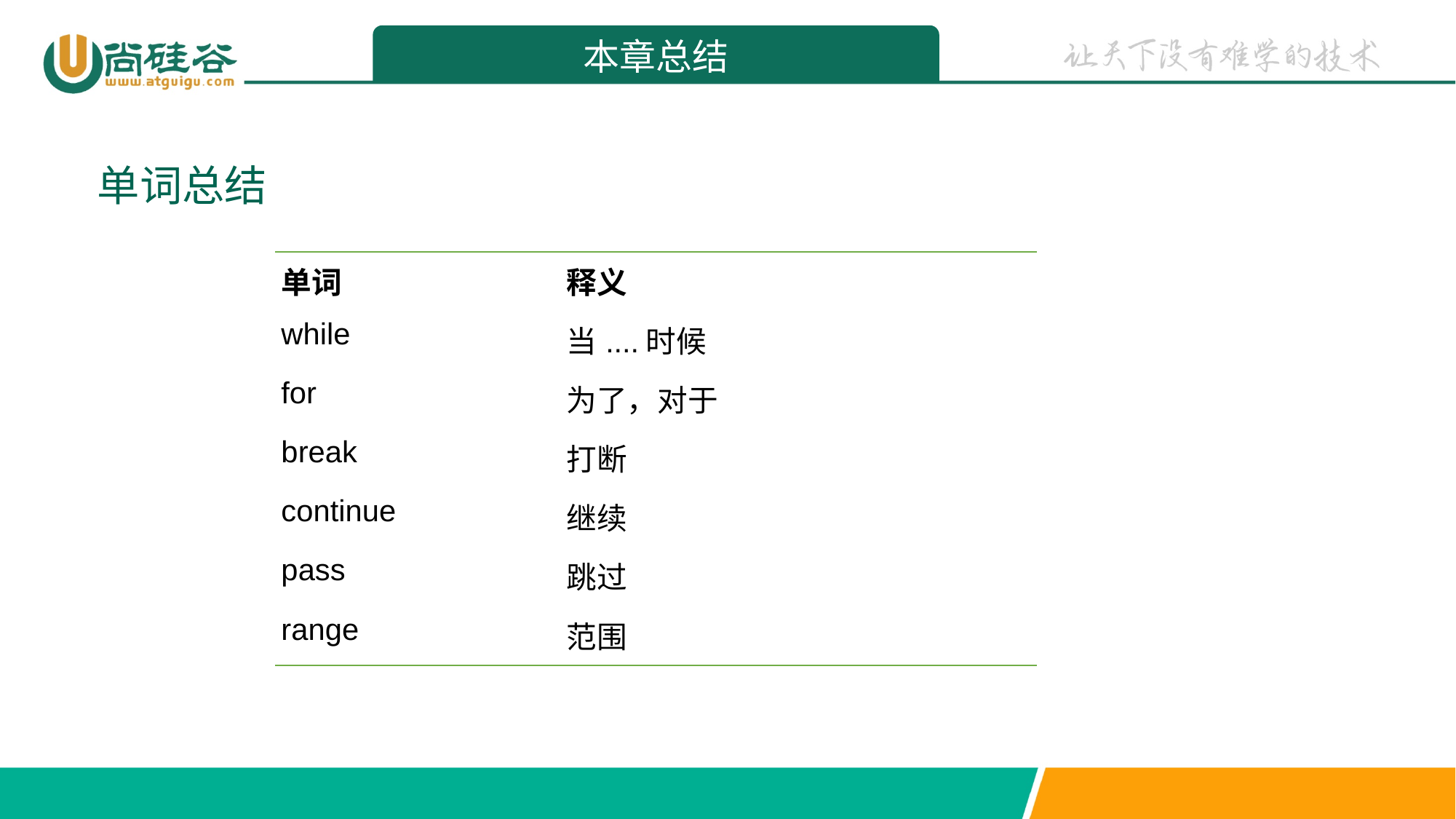

本章总结
单词总结
| 单词 | 释义 |
| --- | --- |
| while | 当....时候 |
| for | 为了，对于 |
| break | 打断 |
| continue | 继续 |
| pass | 跳过 |
| range | 范围 |